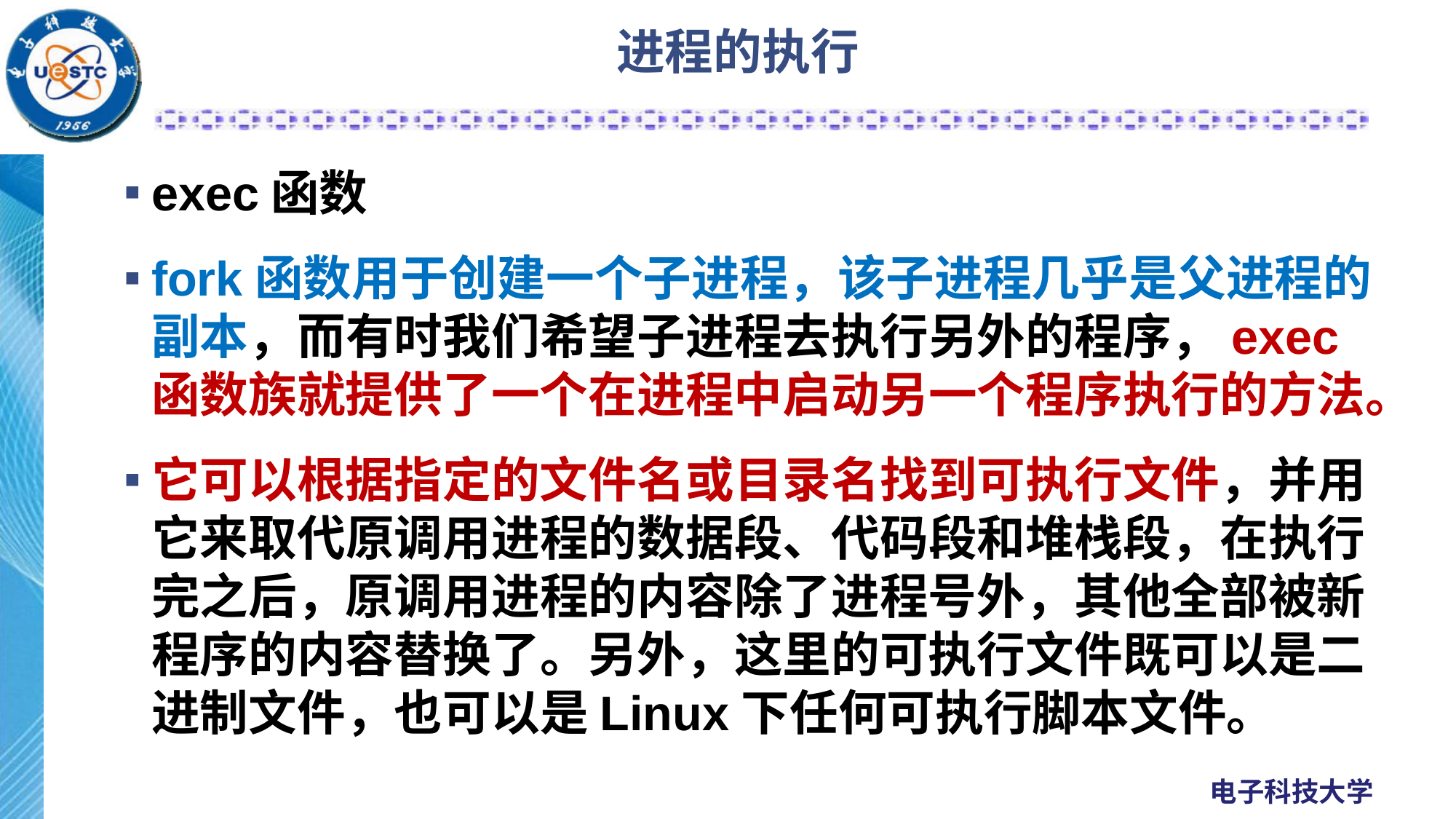

# 进程的执行
exec函数
fork函数用于创建一个子进程，该子进程几乎是父进程的副本，而有时我们希望子进程去执行另外的程序，exec函数族就提供了一个在进程中启动另一个程序执行的方法。
它可以根据指定的文件名或目录名找到可执行文件，并用它来取代原调用进程的数据段、代码段和堆栈段，在执行完之后，原调用进程的内容除了进程号外，其他全部被新程序的内容替换了。另外，这里的可执行文件既可以是二进制文件，也可以是Linux下任何可执行脚本文件。